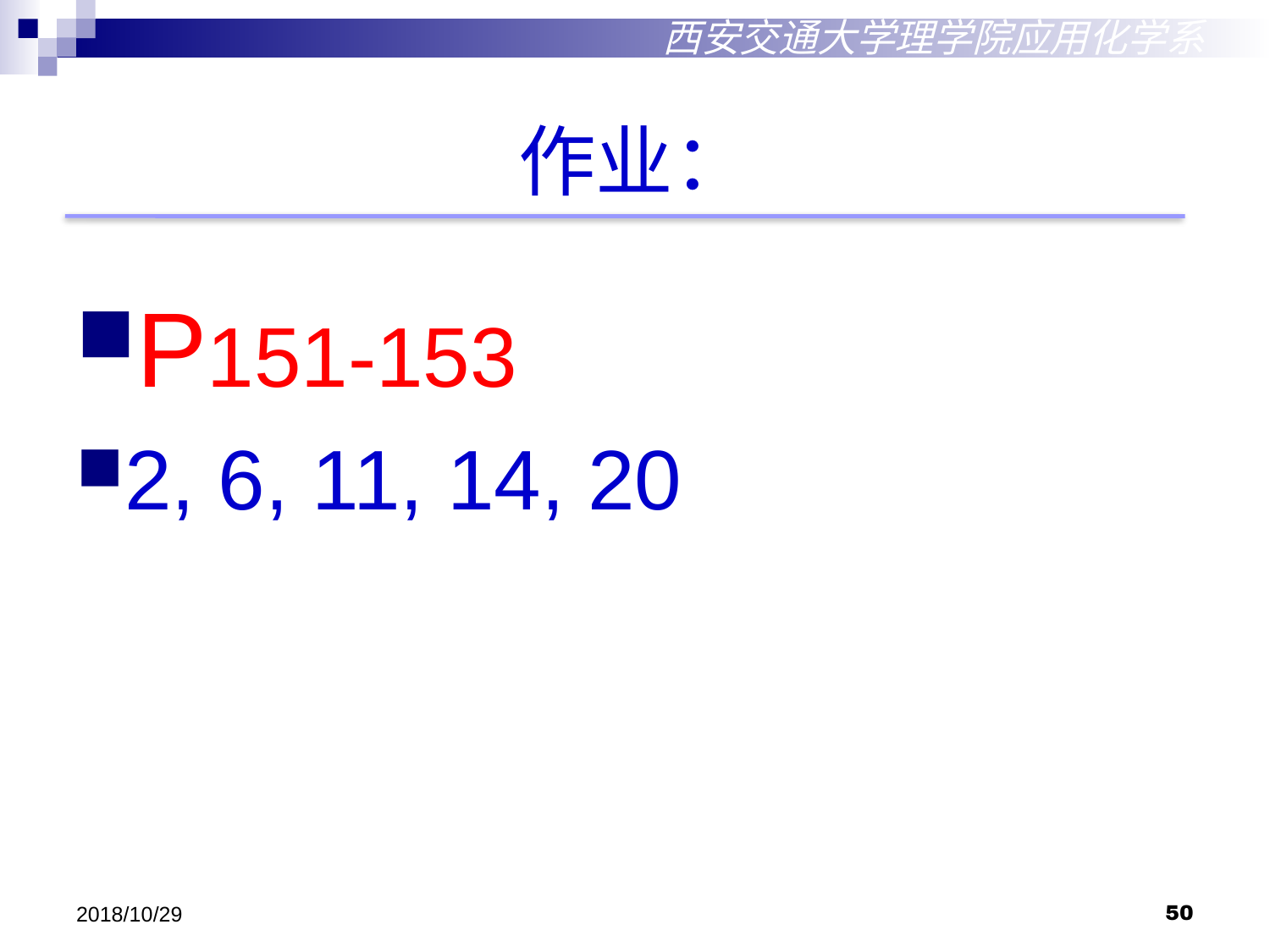

作业：
P151-153
2, 6, 11, 14, 20

西安交通大学理学院应用化学系

2018/10/29
50